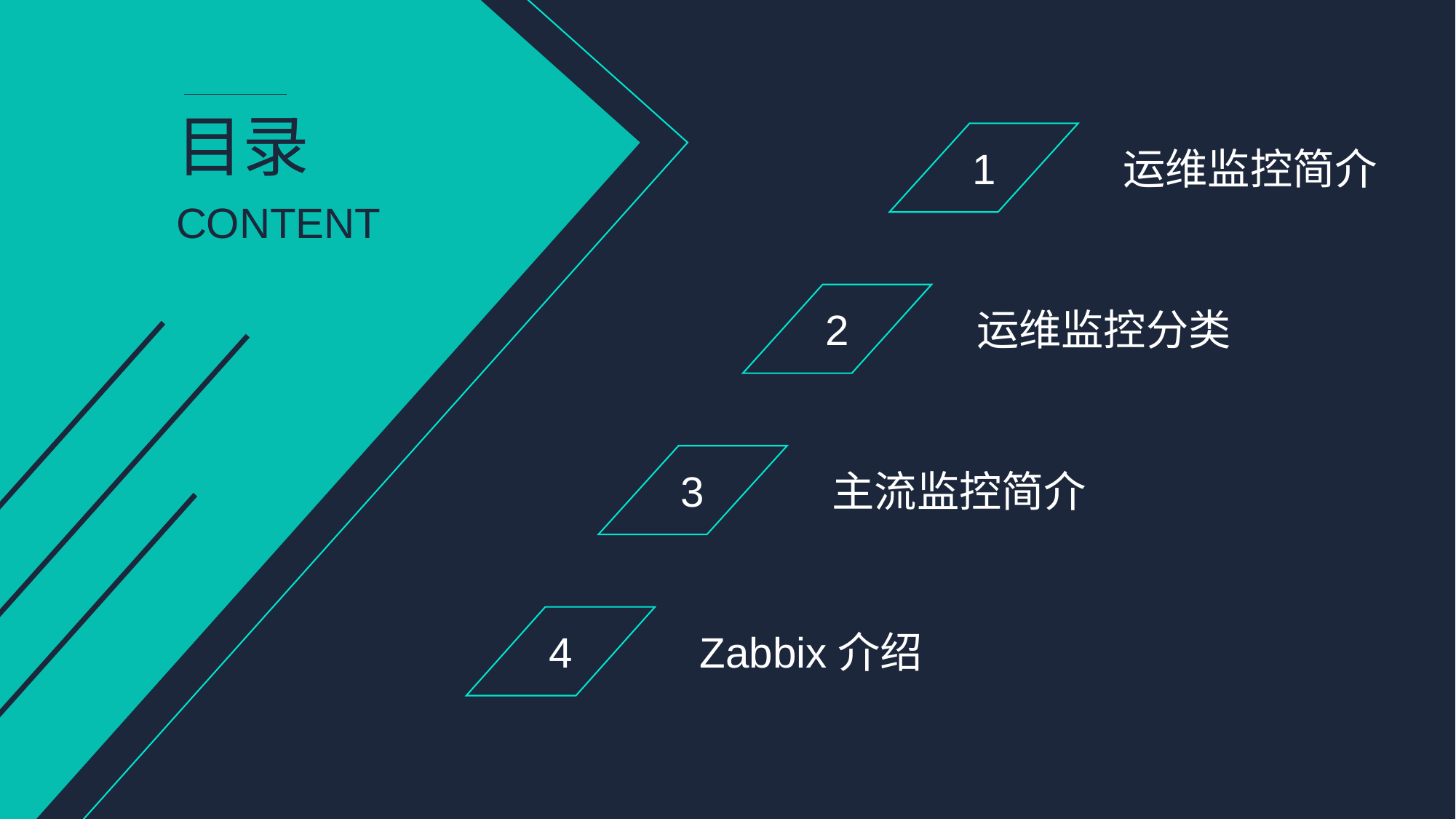

目录

1
运维监控简介
CONTENT

2
运维监控分类

3
主流监控简介

4
Zabbix介绍